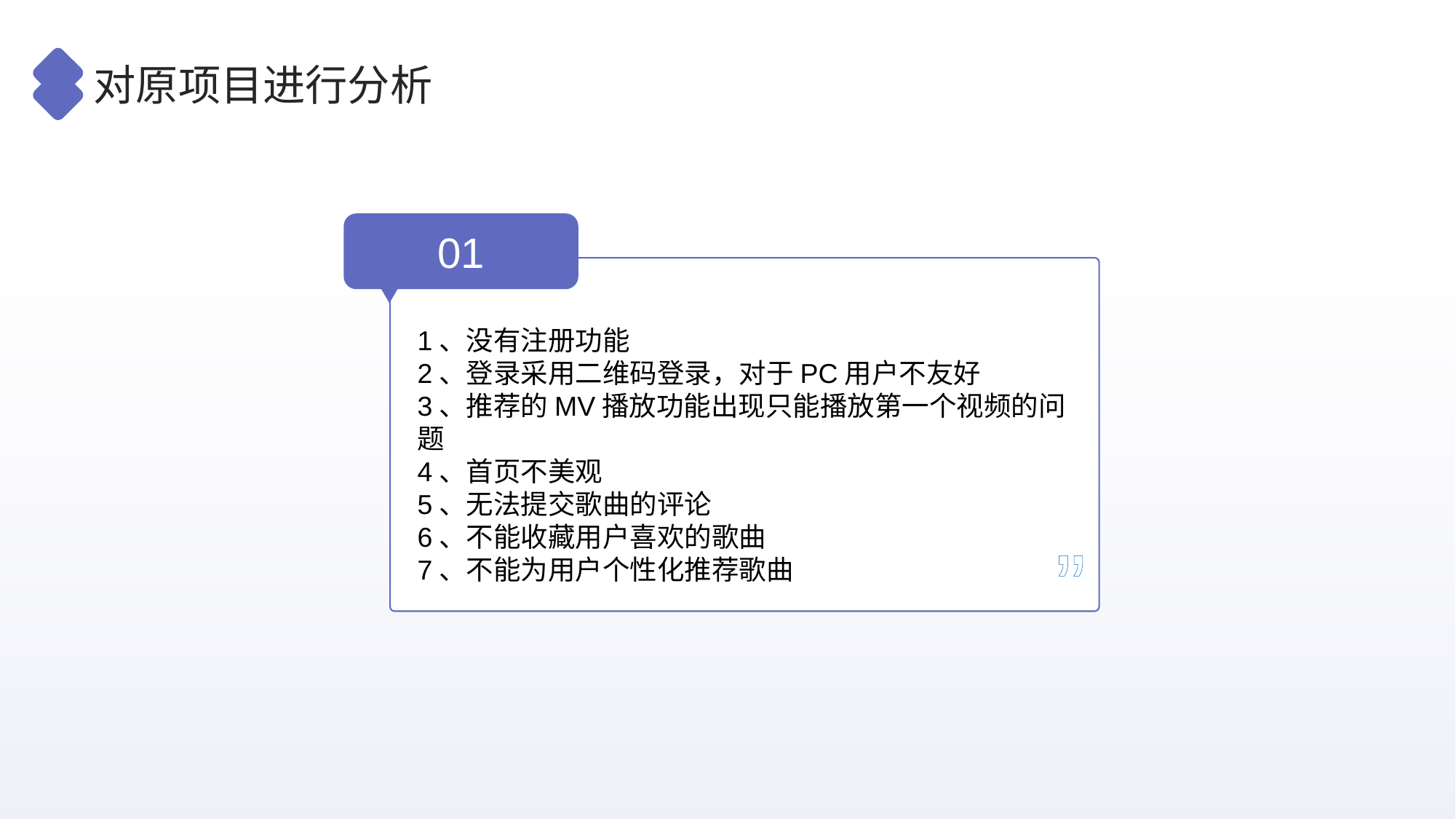

对原项目进行分析

01

1、没有注册功能
2、登录采用二维码登录，对于PC用户不友好
3、推荐的MV播放功能出现只能播放第一个视频的问题
4、首页不美观
5、无法提交歌曲的评论
6、不能收藏用户喜欢的歌曲
7、不能为用户个性化推荐歌曲
”